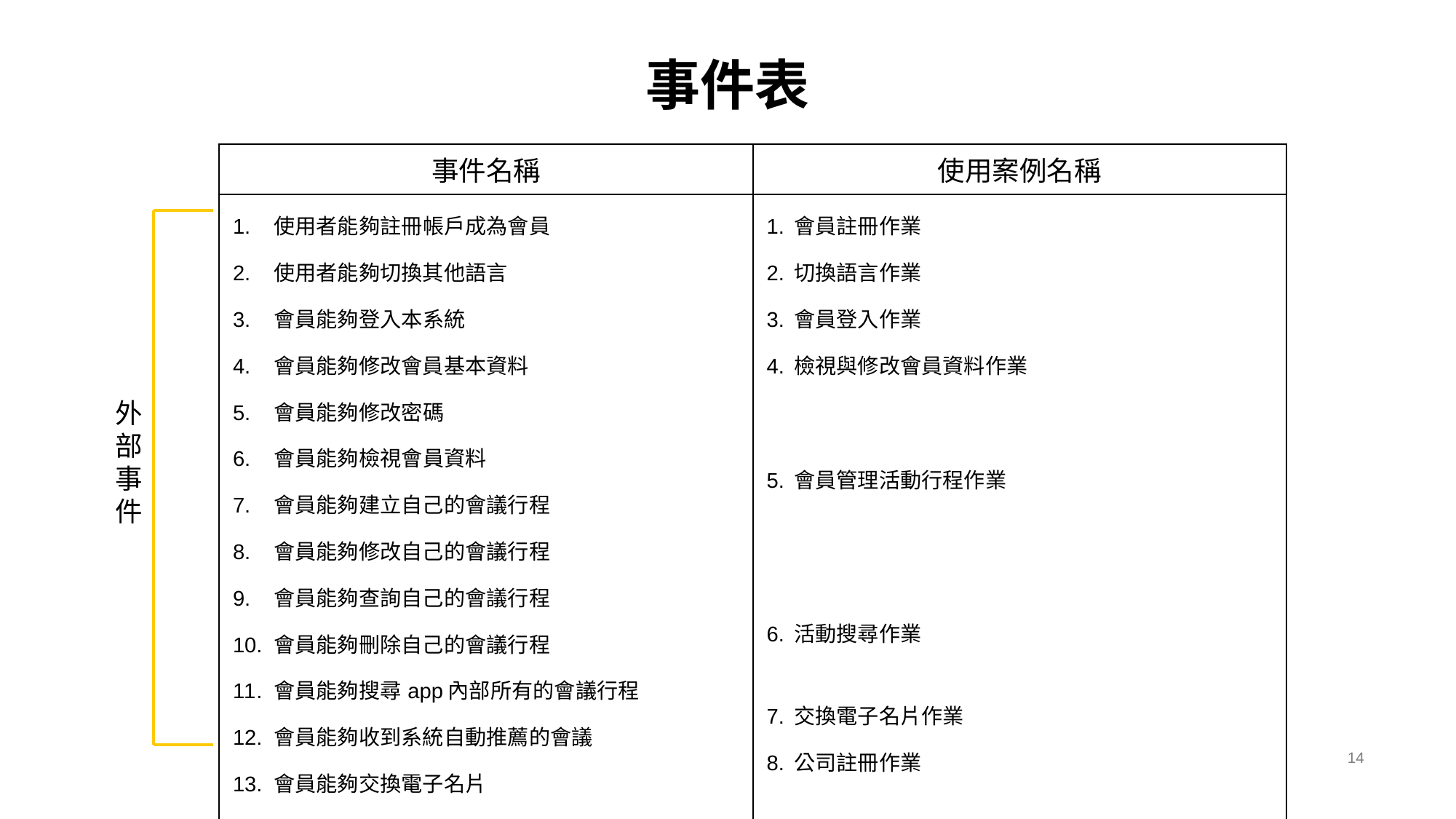

# 事件表
| 事件名稱 | 使用案例名稱 |
| --- | --- |
| 使用者能夠註冊帳戶成為會員 使用者能夠切換其他語言 會員能夠登入本系統 會員能夠修改會員基本資料 會員能夠修改密碼 會員能夠檢視會員資料 會員能夠建立自己的會議行程 會員能夠修改自己的會議行程 會員能夠查詢自己的會議行程 會員能夠刪除自己的會議行程 會員能夠搜尋app內部所有的會議行程 會員能夠收到系統自動推薦的會議 會員能夠交換電子名片 會員 (工作人員) 建立公司資料 APP商 (研發工程師) 驗證公司資料 | 會員註冊作業 切換語言作業 會員登入作業 檢視與修改會員資料作業 會員管理活動行程作業 活動搜尋作業 交換電子名片作業 公司註冊作業 |
外部事件
14